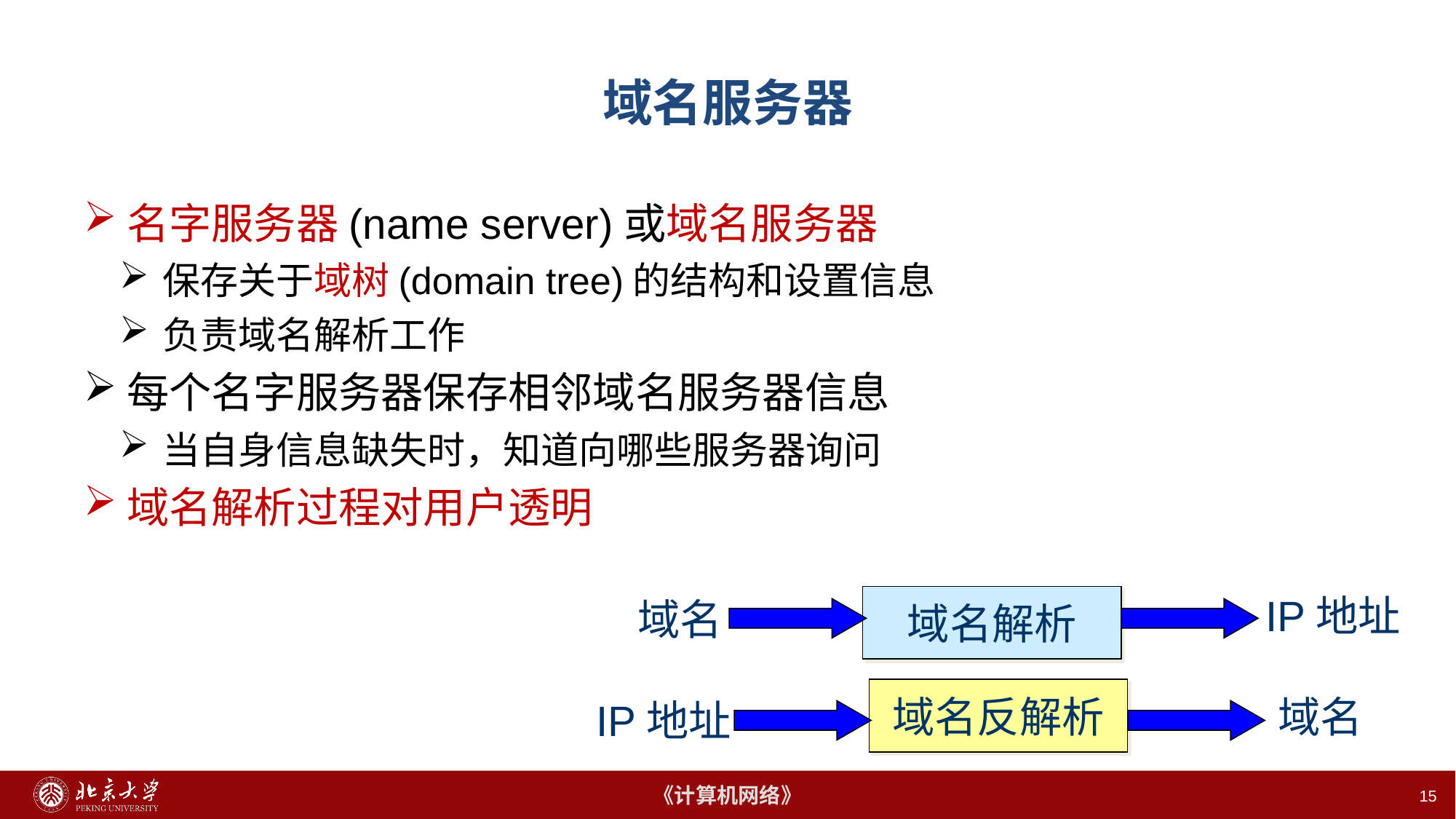

# 域名服务器
名字服务器(name server)或域名服务器
保存关于域树(domain tree)的结构和设置信息
负责域名解析工作
每个名字服务器保存相邻域名服务器信息
当自身信息缺失时，知道向哪些服务器询问
域名解析过程对用户透明

IP地址
域名解析
域名

域名反解析
域名
IP地址

15